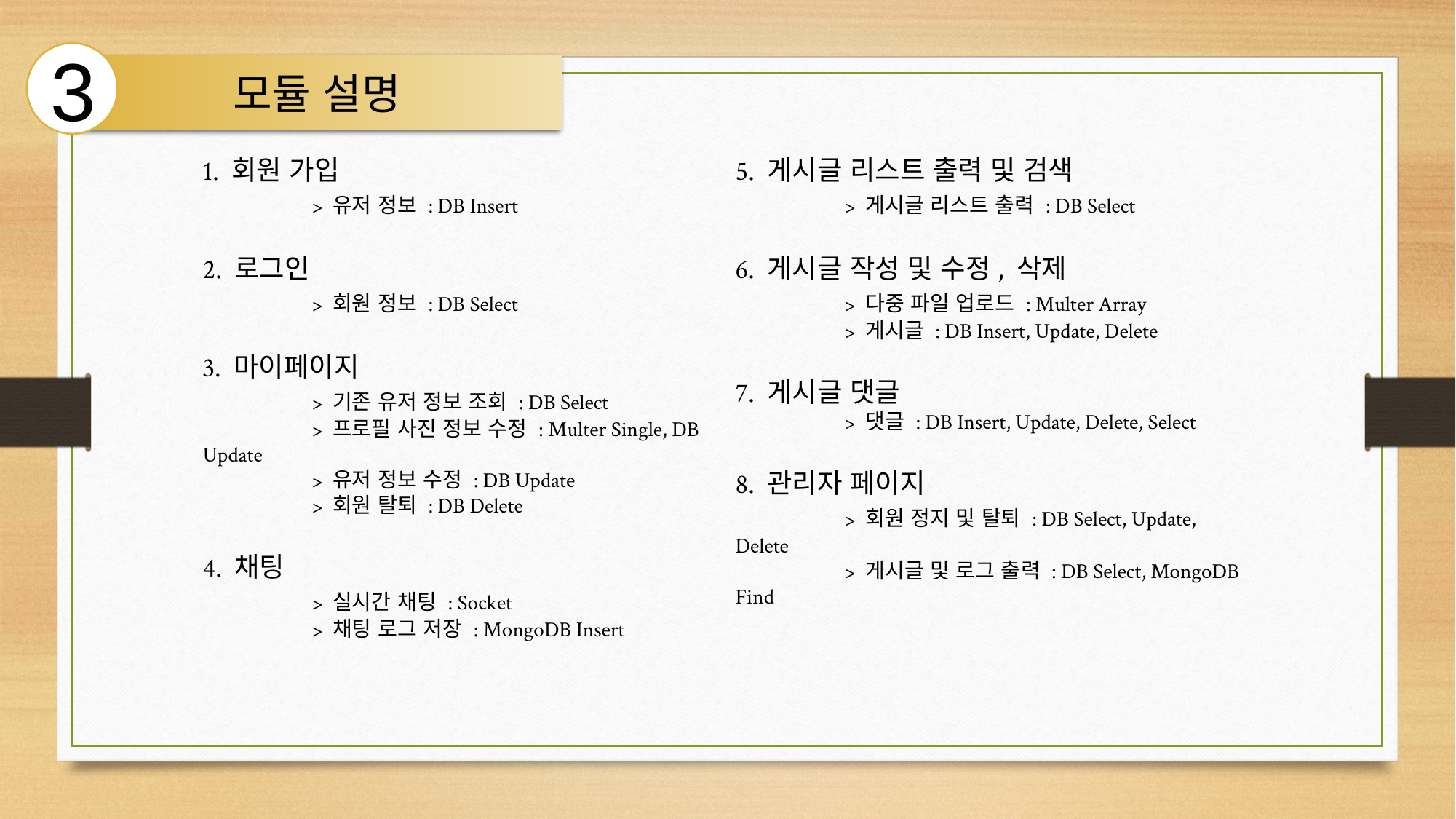

3
모듈 설명
1. 회원 가입
	> 유저 정보 : DB Insert

2. 로그인
	> 회원 정보 : DB Select

3. 마이페이지
	> 기존 유저 정보 조회 : DB Select
	> 프로필 사진 정보 수정 : Multer Single, DB Update
	> 유저 정보 수정 : DB Update
	> 회원 탈퇴 : DB Delete

4. 채팅
	> 실시간 채팅 : Socket
	> 채팅 로그 저장 : MongoDB Insert
5. 게시글 리스트 출력 및 검색
	> 게시글 리스트 출력 : DB Select

6. 게시글 작성 및 수정, 삭제
	> 다중 파일 업로드 : Multer Array
	> 게시글 : DB Insert, Update, Delete

7. 게시글 댓글
	> 댓글 : DB Insert, Update, Delete, Select

8. 관리자 페이지
	> 회원 정지 및 탈퇴 : DB Select, Update, Delete
	> 게시글 및 로그 출력 : DB Select, MongoDB Find